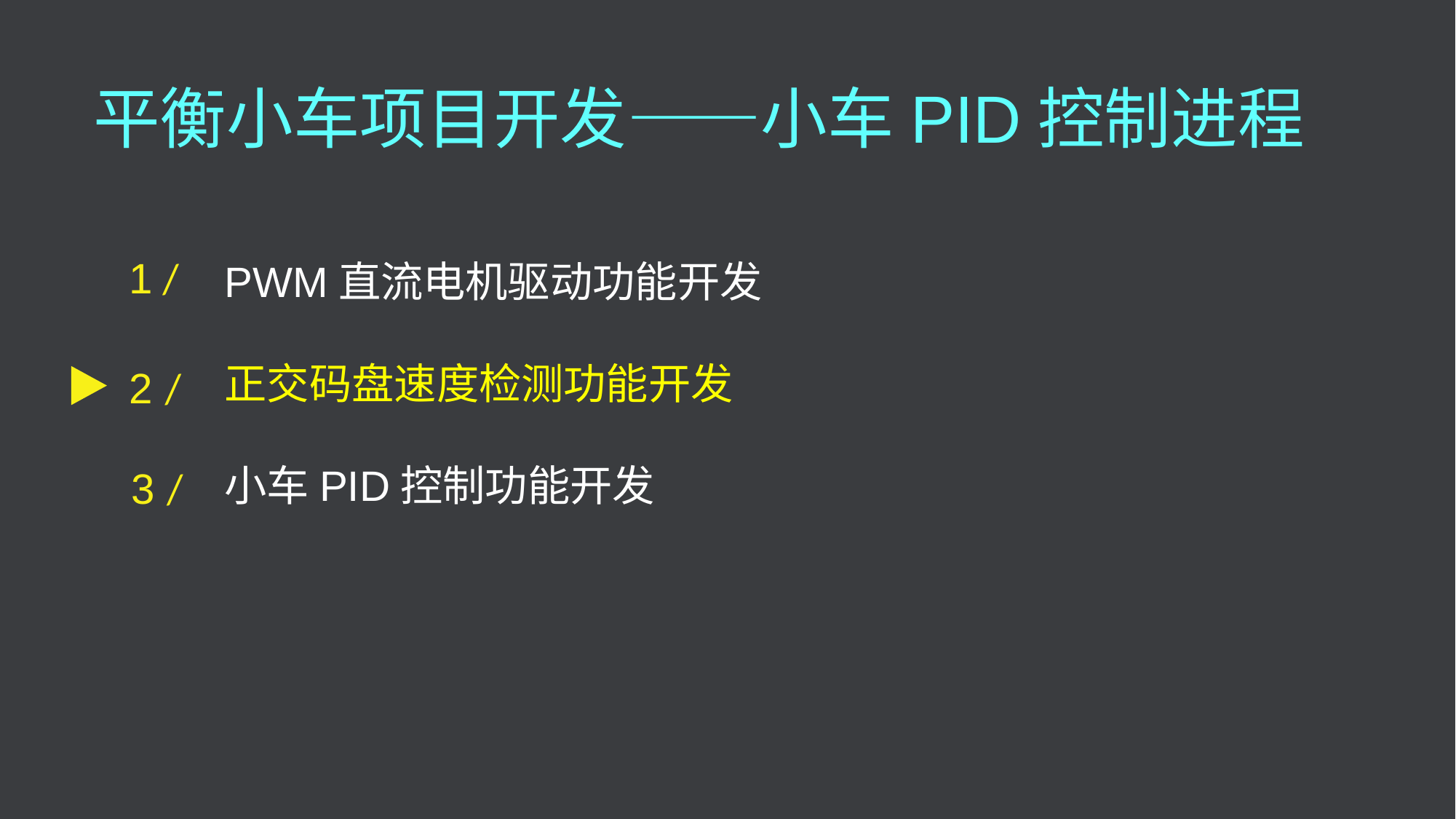

平衡小车项目开发——小车PID控制进程
1 /
PWM直流电机驱动功能开发

正交码盘速度检测功能开发

小车PID控制功能开发
2 /

3 /